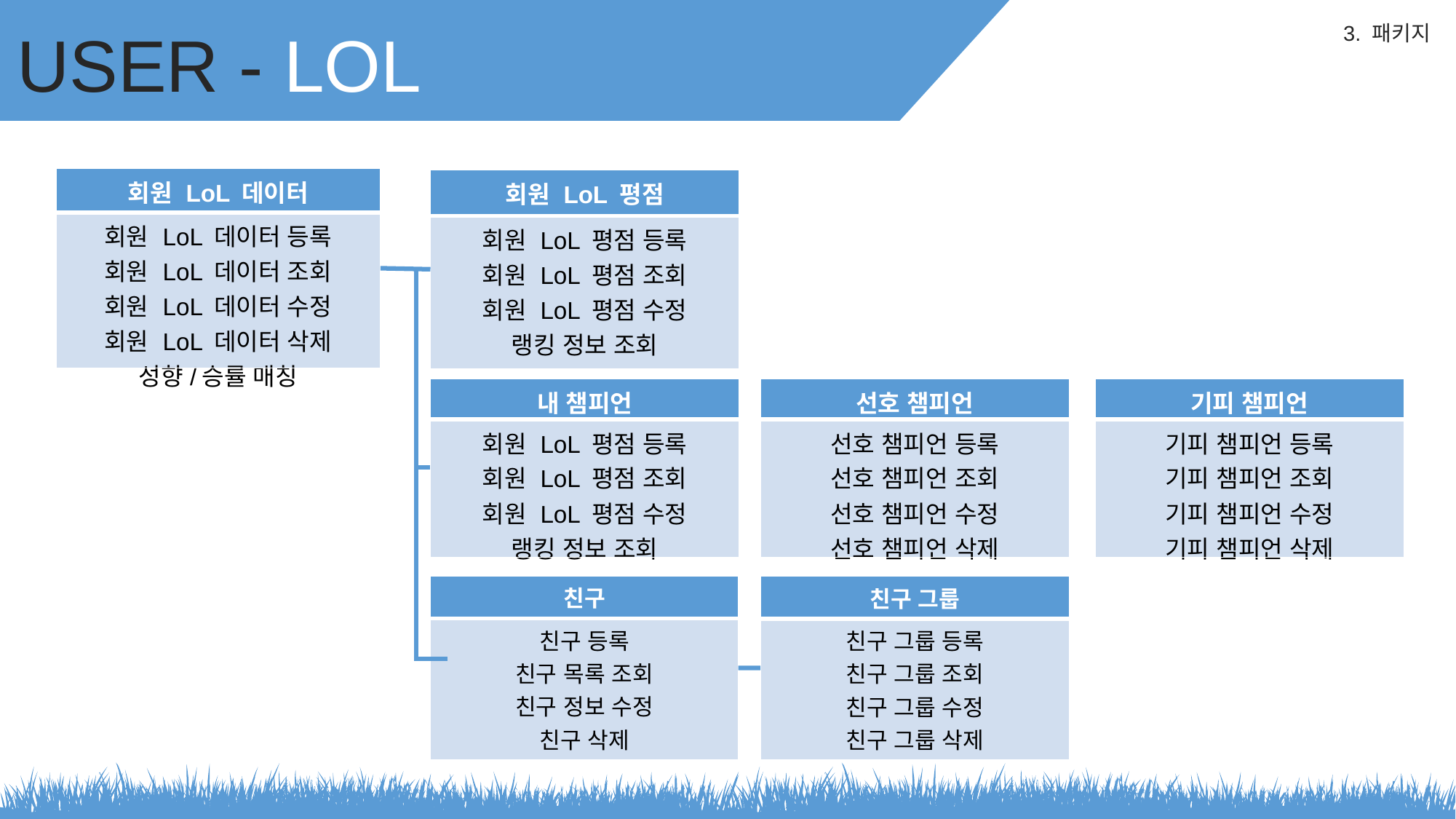

USER - LOL
3. 패키지
| 회원 LoL 데이터 |
| --- |
| 회원 LoL 데이터 등록 회원 LoL 데이터 조회 회원 LoL 데이터 수정 회원 LoL 데이터 삭제 성향/승률 매칭 |
| 회원 LoL 평점 |
| --- |
| 회원 LoL 평점 등록 회원 LoL 평점 조회 회원 LoL 평점 수정 랭킹 정보 조회 |
| 선호 챔피언 |
| --- |
| 선호 챔피언 등록 선호 챔피언 조회 선호 챔피언 수정 선호 챔피언 삭제 |
| 기피 챔피언 |
| --- |
| 기피 챔피언 등록 기피 챔피언 조회 기피 챔피언 수정 기피 챔피언 삭제 |
| 내 챔피언 |
| --- |
| 회원 LoL 평점 등록 회원 LoL 평점 조회 회원 LoL 평점 수정 랭킹 정보 조회 |
| 친구 |
| --- |
| 친구 등록 친구 목록 조회 친구 정보 수정 친구 삭제 |
| 친구 그룹 |
| --- |
| 친구 그룹 등록 친구 그룹 조회 친구 그룹 수정 친구 그룹 삭제 |